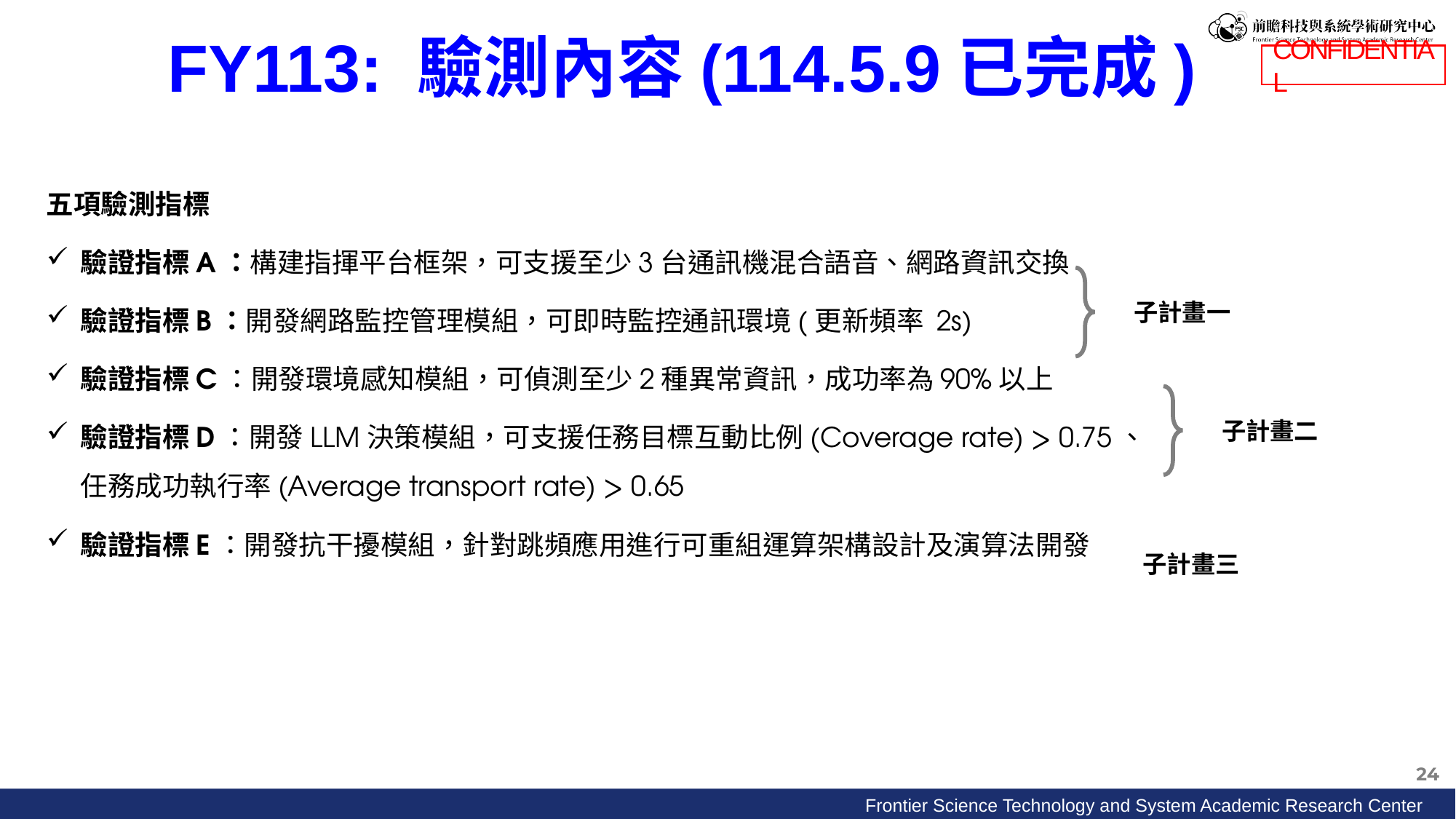

FY113: 驗測內容(114.5.9已完成)

五項驗測指標
驗證指標A：構建指揮平台框架，可支援至少3台通訊機混合語音、網路資訊交換
驗證指標B：開發網路監控管理模組，可即時監控通訊環境(更新頻率 2s)
驗證指標C：開發環境感知模組，可偵測至少2種異常資訊，成功率為90%以上
驗證指標D：開發LLM決策模組，可支援任務目標互動比例(Coverage rate) > 0.75、
任務成功執行率(Average transport rate) > 0.65
驗證指標E：開發抗干擾模組，針對跳頻應用進行可重組運算架構設計及演算法開發

子計畫一

子計畫二
子計畫三